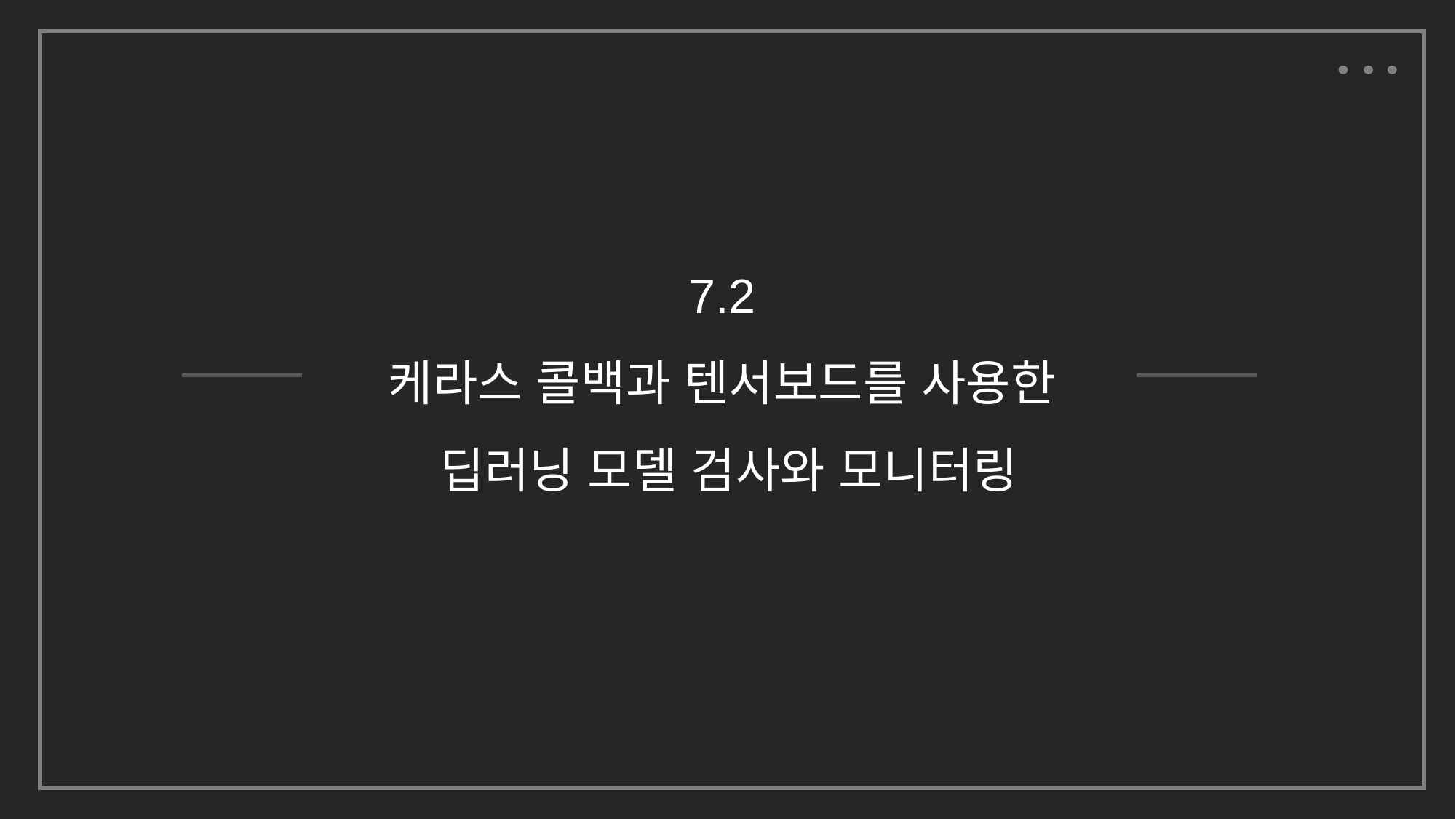

7.2
케라스 콜백과 텐서보드를 사용한
딥러닝 모델 검사와 모니터링